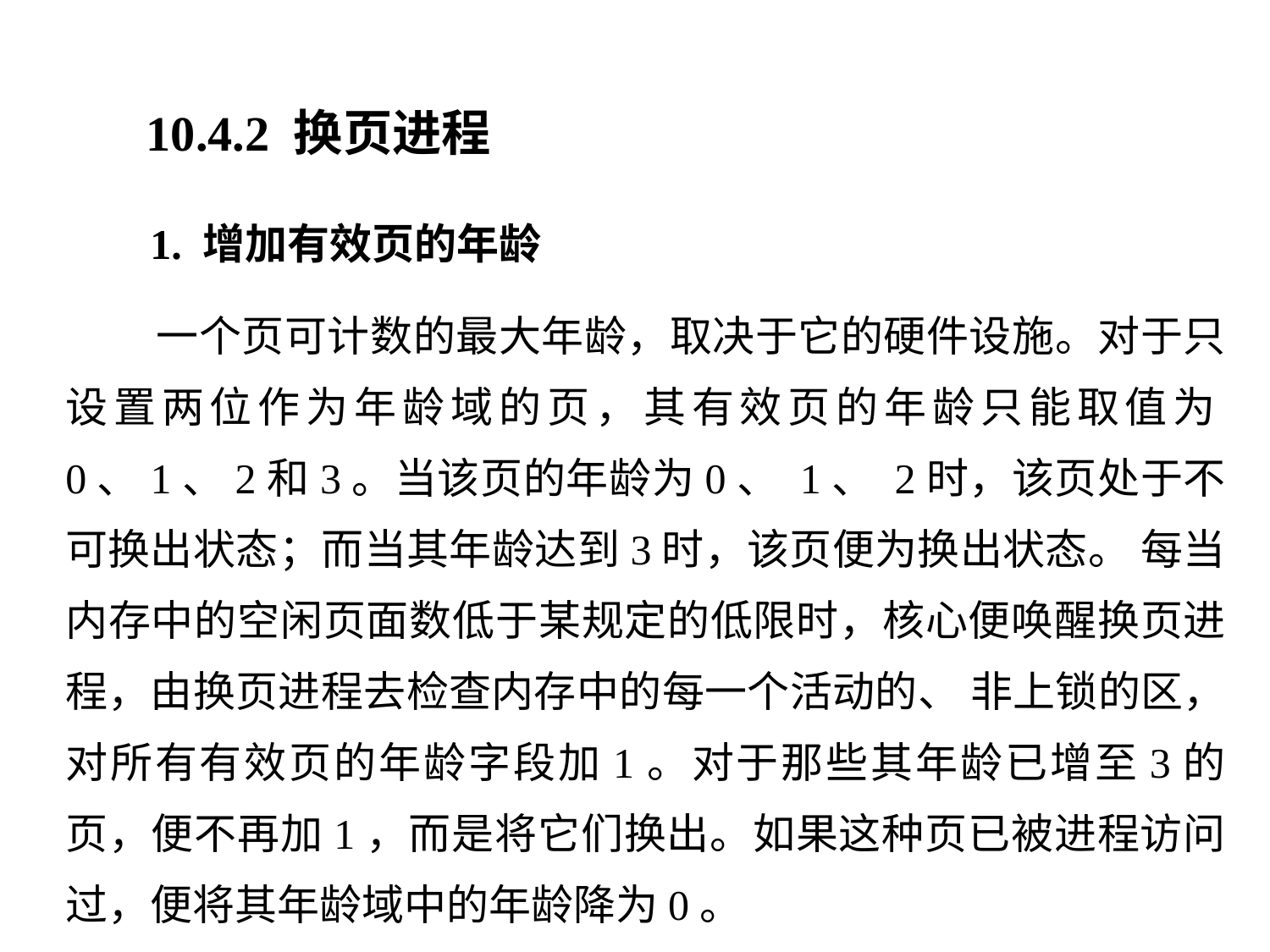

10.4.2 换页进程
        1. 增加有效页的年龄
        一个页可计数的最大年龄，取决于它的硬件设施。对于只设置两位作为年龄域的页，其有效页的年龄只能取值为0、1、2和3。当该页的年龄为0、 1、 2时，该页处于不可换出状态；而当其年龄达到3时，该页便为换出状态。 每当内存中的空闲页面数低于某规定的低限时，核心便唤醒换页进程，由换页进程去检查内存中的每一个活动的、 非上锁的区，对所有有效页的年龄字段加1。对于那些其年龄已增至3的页，便不再加1，而是将它们换出。如果这种页已被进程访问过，便将其年龄域中的年龄降为0。